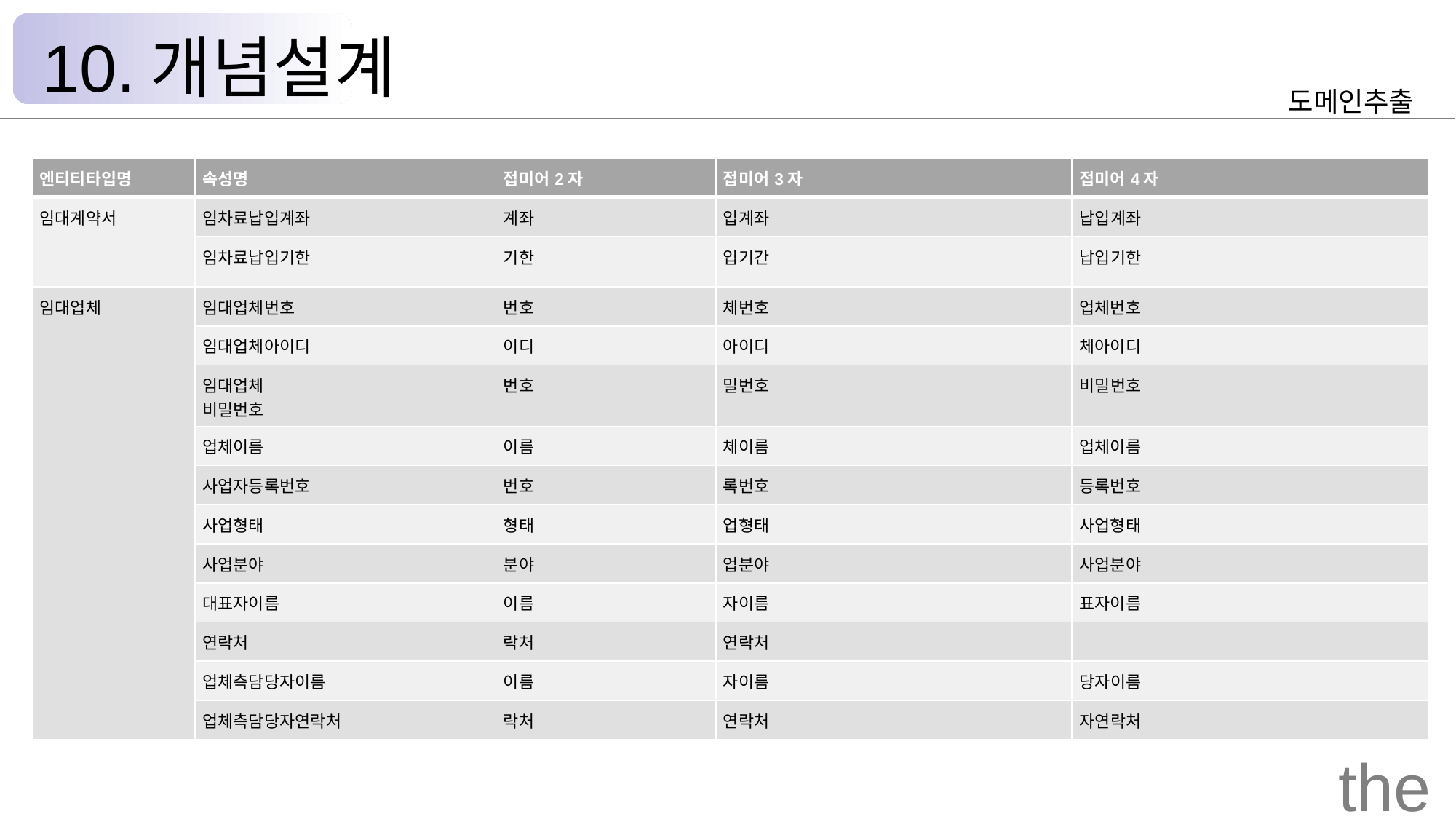

10.개념설계

도메인추출
| 엔티티타입명 | 속성명 | 접미어2자 | 접미어3자 | 접미어4자 |
| --- | --- | --- | --- | --- |
| 임대계약서 | 임차료납입계좌 | 계좌 | 입계좌 | 납입계좌 |
|  | 임차료납입기한 | 기한 | 입기간 | 납입기한 |
| 임대업체 | 임대업체번호 | 번호 | 체번호 | 업체번호 |
|  | 임대업체아이디 | 이디 | 아이디 | 체아이디 |
|  | 임대업체 비밀번호 | 번호 | 밀번호 | 비밀번호 |
|  | 업체이름 | 이름 | 체이름 | 업체이름 |
|  | 사업자등록번호 | 번호 | 록번호 | 등록번호 |
|  | 사업형태 | 형태 | 업형태 | 사업형태 |
|  | 사업분야 | 분야 | 업분야 | 사업분야 |
|  | 대표자이름 | 이름 | 자이름 | 표자이름 |
|  | 연락처 | 락처 | 연락처 |  |
|  | 업체측담당자이름 | 이름 | 자이름 | 당자이름 |
|  | 업체측담당자연락처 | 락처 | 연락처 | 자연락처 |
the Palace